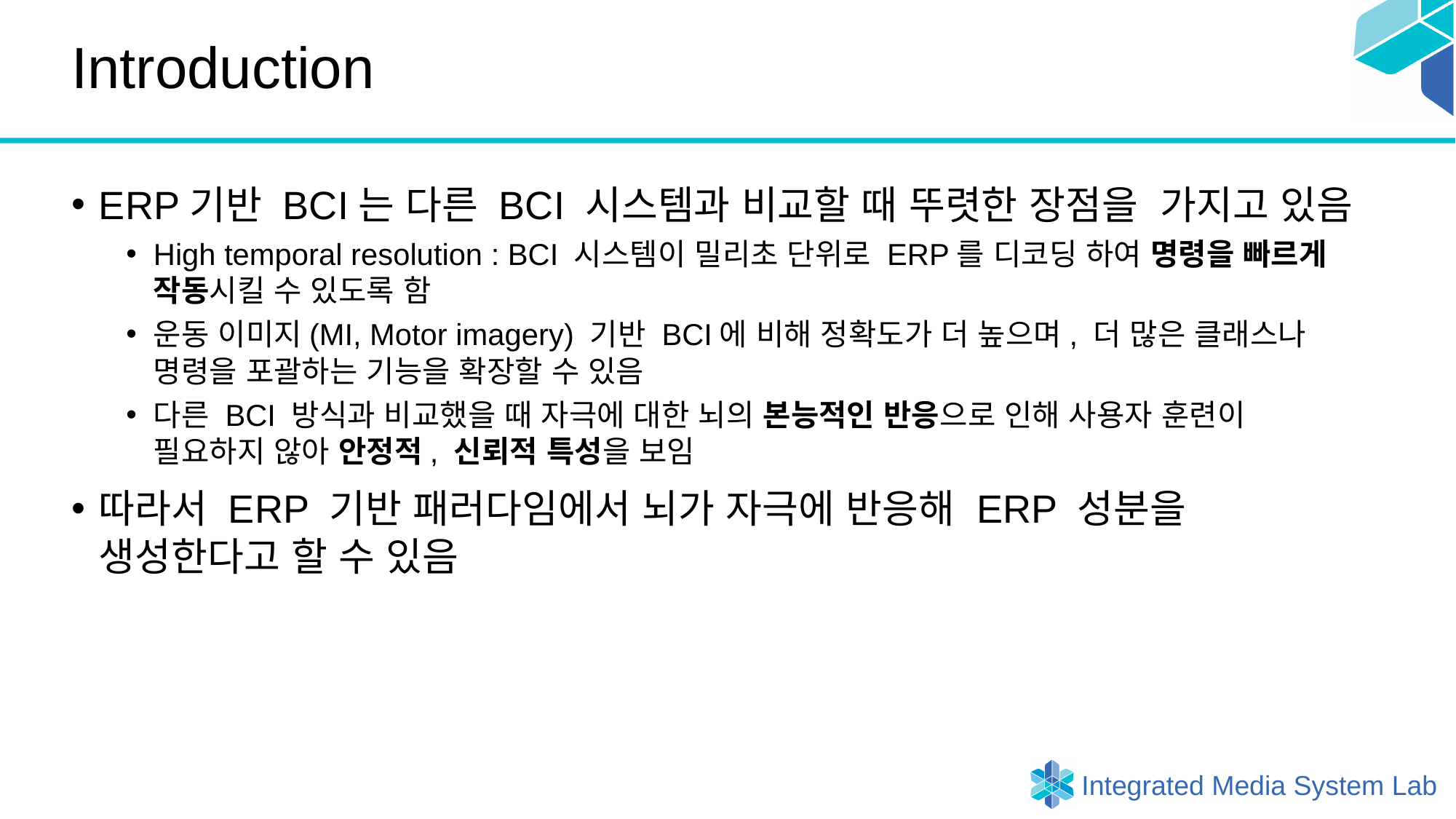

# Introduction
ERP기반 BCI는 다른 BCI 시스템과 비교할 때 뚜렷한 장점을  가지고 있음
High temporal resolution : BCI 시스템이 밀리초 단위로 ERP를 디코딩 하여 명령을 빠르게
작동시킬 수 있도록 함
운동 이미지(MI, Motor imagery) 기반 BCI에 비해 정확도가 더 높으며, 더 많은 클래스나
명령을 포괄하는 기능을 확장할 수 있음
다른 BCI 방식과 비교했을 때 자극에 대한 뇌의 본능적인 반응으로 인해 사용자 훈련이
필요하지 않아 안정적, 신뢰적 특성을 보임
따라서 ERP 기반 패러다임에서 뇌가 자극에 반응해 ERP 성분을
생성한다고 할 수 있음